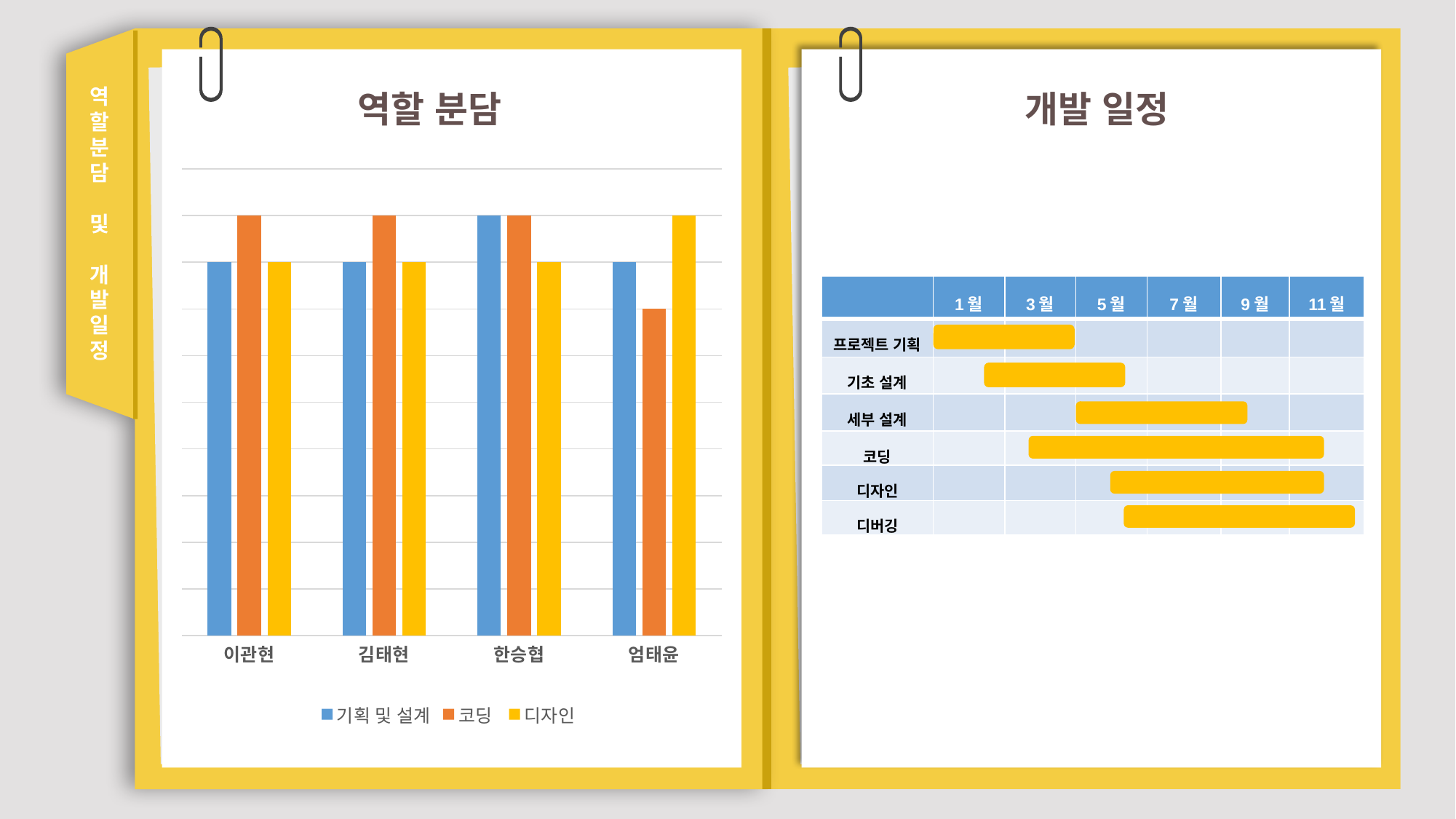

역
할
분
담

및

개
발
일
정
역할 분담
개발 일정

### Chart

| Category | 기획 및 설계 | 코딩  | 디자인 |
|---|---|---|---|
| 이관현 | 4.0 | 4.5 | 4.0 |
| 김태현 | 4.0 | 4.5 | 4.0 |
| 한승협 | 4.5 | 4.5 | 4.0 |
| 엄태윤 | 4.0 | 3.5 | 4.5 |
|  | 1월 | 3월 | 5월 | 7월 | 9월 | 11월 |
| --- | --- | --- | --- | --- | --- | --- |
| 프로젝트 기획 |  |  |  |  |  |  |
| 기초 설계 |  |  |  |  |  |  |
| 세부 설계 |  |  |  |  |  |  |
| 코딩 |  |  |  |  |  |  |
| 디자인 |  |  |  |  |  |  |
| 디버깅 |  |  |  |  |  |  |